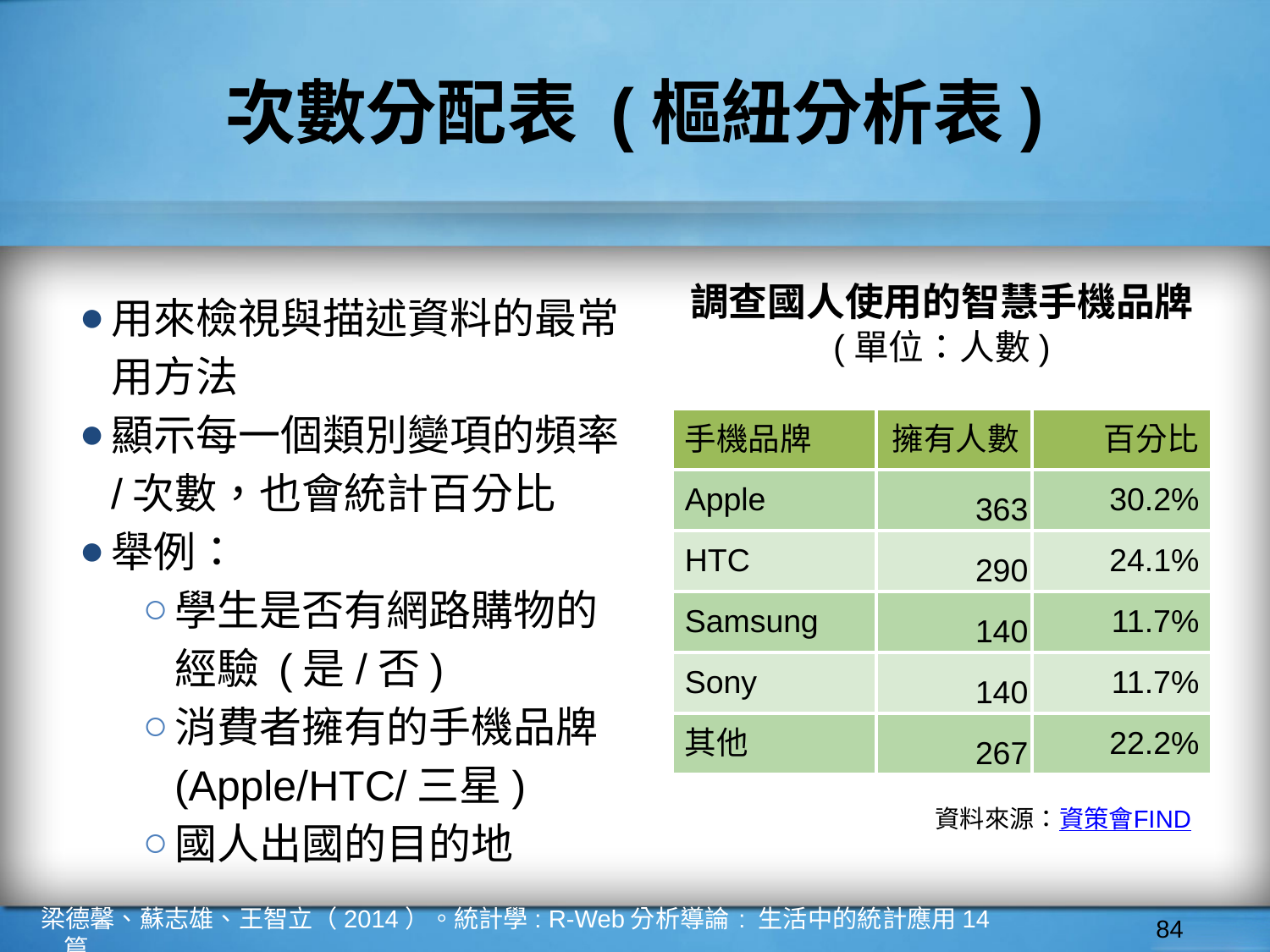

# 次數分配表 (樞紐分析表)
用來檢視與描述資料的最常用方法
顯示每一個類別變項的頻率/次數，也會統計百分比
舉例：
學生是否有網路購物的經驗 (是/否)
消費者擁有的手機品牌
(Apple/HTC/三星)
國人出國的目的地
調查國人使用的智慧手機品牌
(單位：人數)
| 手機品牌 | 擁有人數 | 百分比 |
| --- | --- | --- |
| Apple | 363 | 30.2% |
| HTC | 290 | 24.1% |
| Samsung | 140 | 11.7% |
| Sony | 140 | 11.7% |
| 其他 | 267 | 22.2% |
資料來源：資策會FIND
84
梁德馨、蘇志雄、王智立（2014）。統計學: R-Web分析導論 : 生活中的統計應用14篇